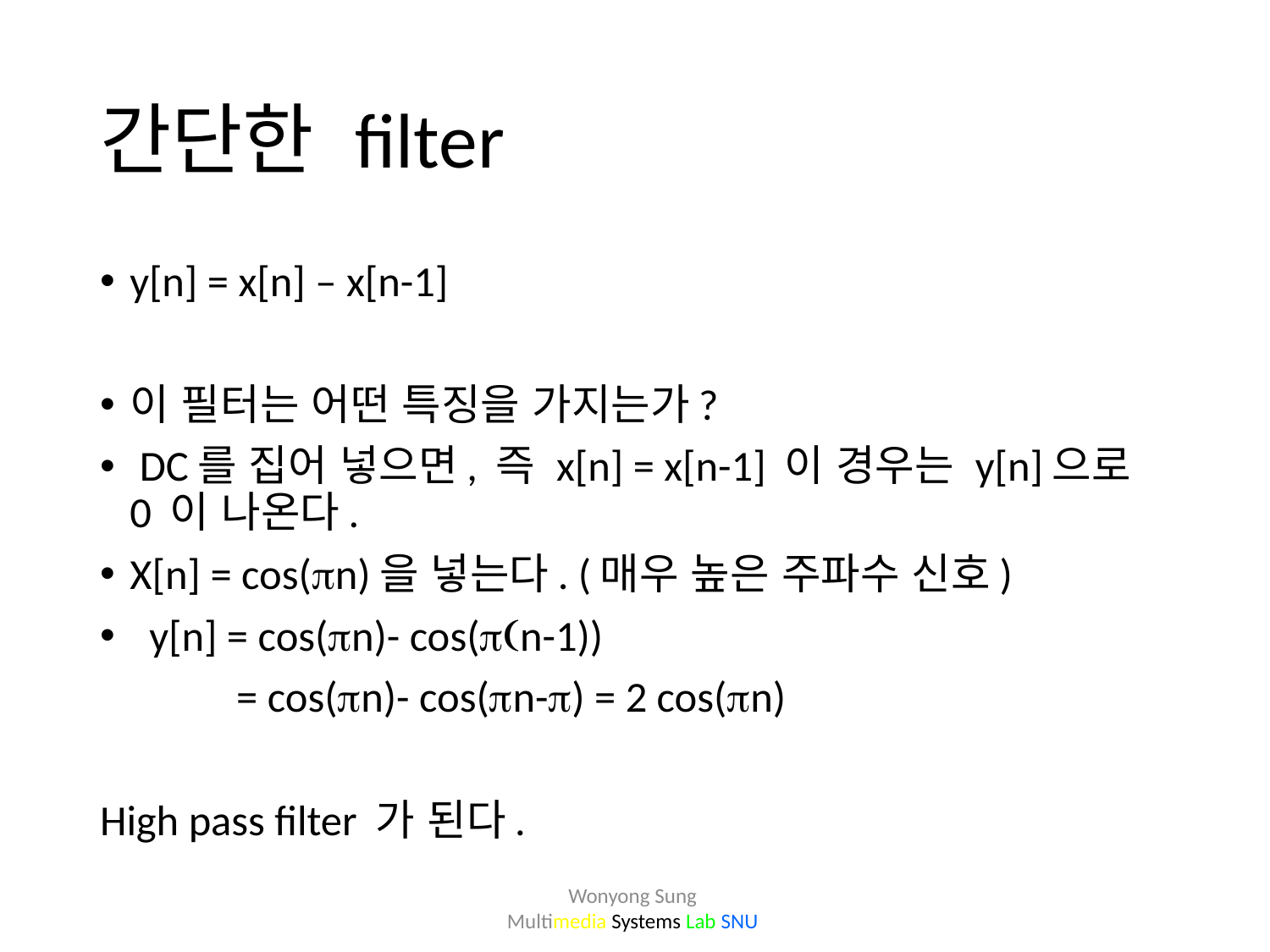

# 간단한 filter
y[n] = x[n] – x[n-1]

이 필터는 어떤 특징을 가지는가?
 DC를 집어 넣으면, 즉 x[n] = x[n-1] 이 경우는 y[n]으로 0 이 나온다.
X[n] = cos(πn)을 넣는다. (매우 높은 주파수 신호)
  y[n] = cos(πn)- cos(π(n-1))
              = cos(πn)- cos(πn-π) = 2 cos(πn)

High pass filter 가 된다.

Wonyong Sung
Multimedia Systems Lab SNU